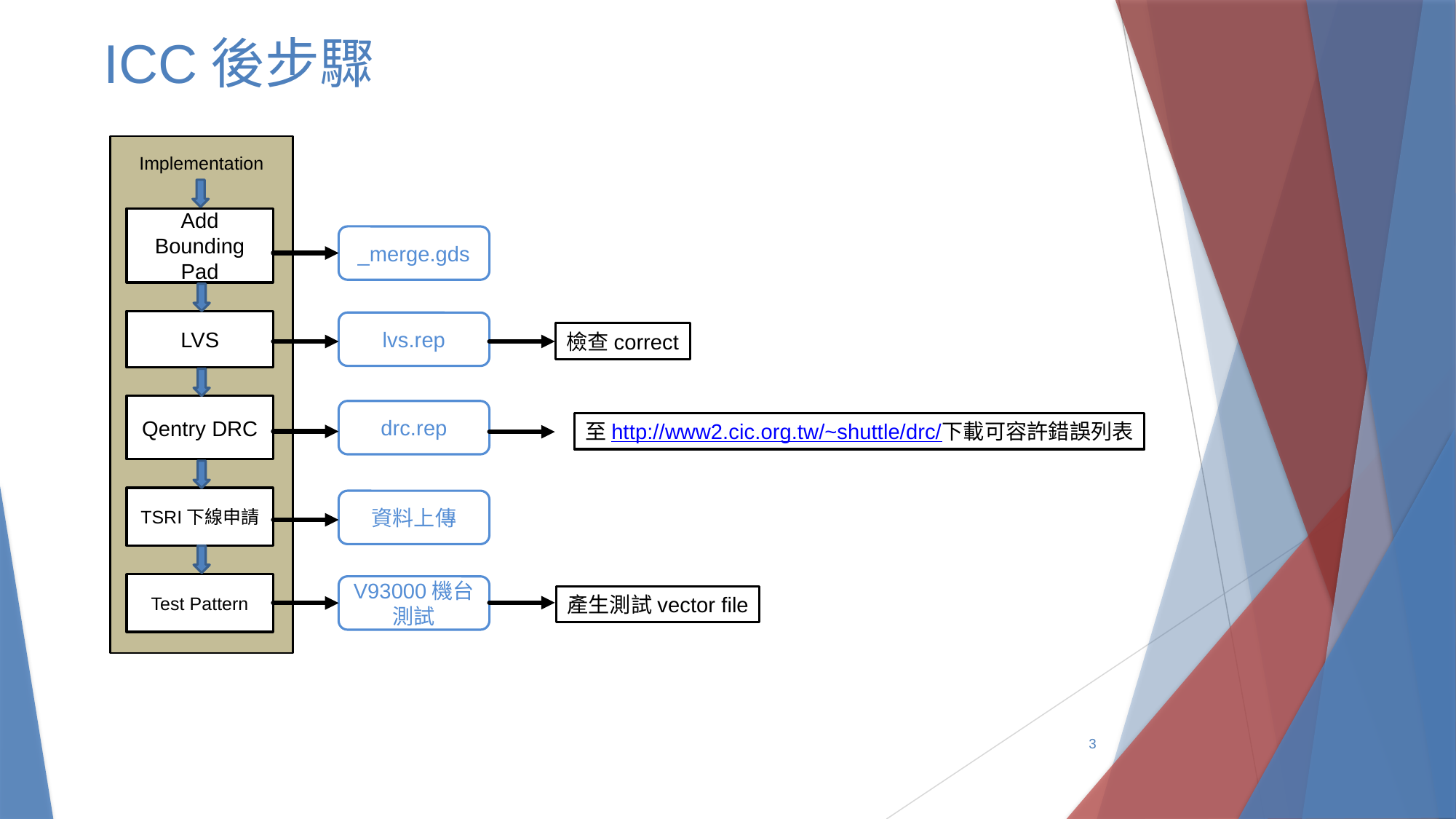

# ICC後步驟

Implementation
Add Bounding Pad
LVS
Qentry DRC
TSRI下線申請
Test Pattern

_merge.gds

lvs.rep
檢查correct

drc.rep
至http://www2.cic.org.tw/~shuttle/drc/下載可容許錯誤列表

資料上傳

V93000機台測試
產生測試vector file
3